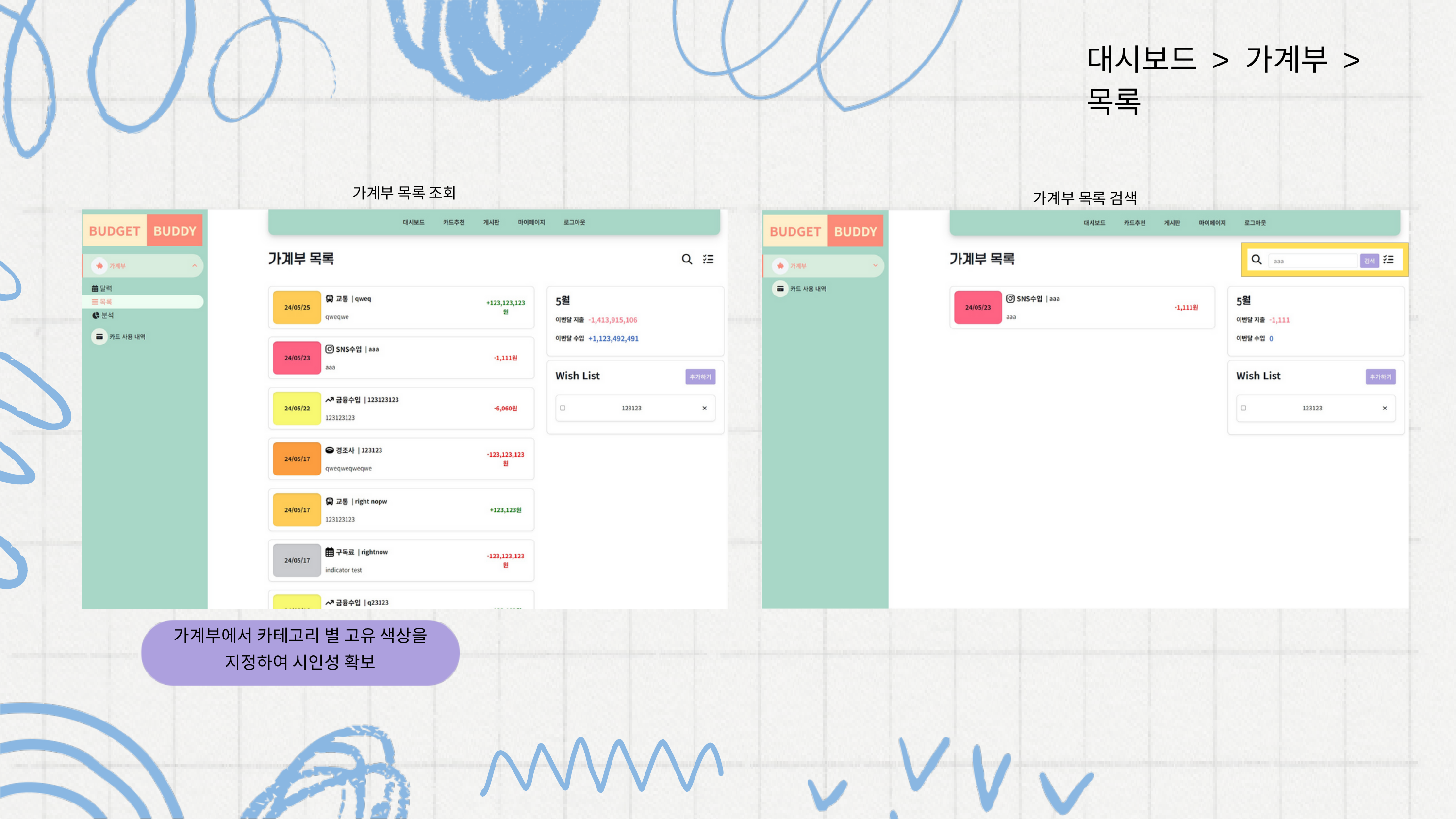

대시보드 > 가계부 > 목록
가계부 목록 조회
가계부 목록 검색

가계부에서 카테고리 별 고유 색상을 지정하여 시인성 확보